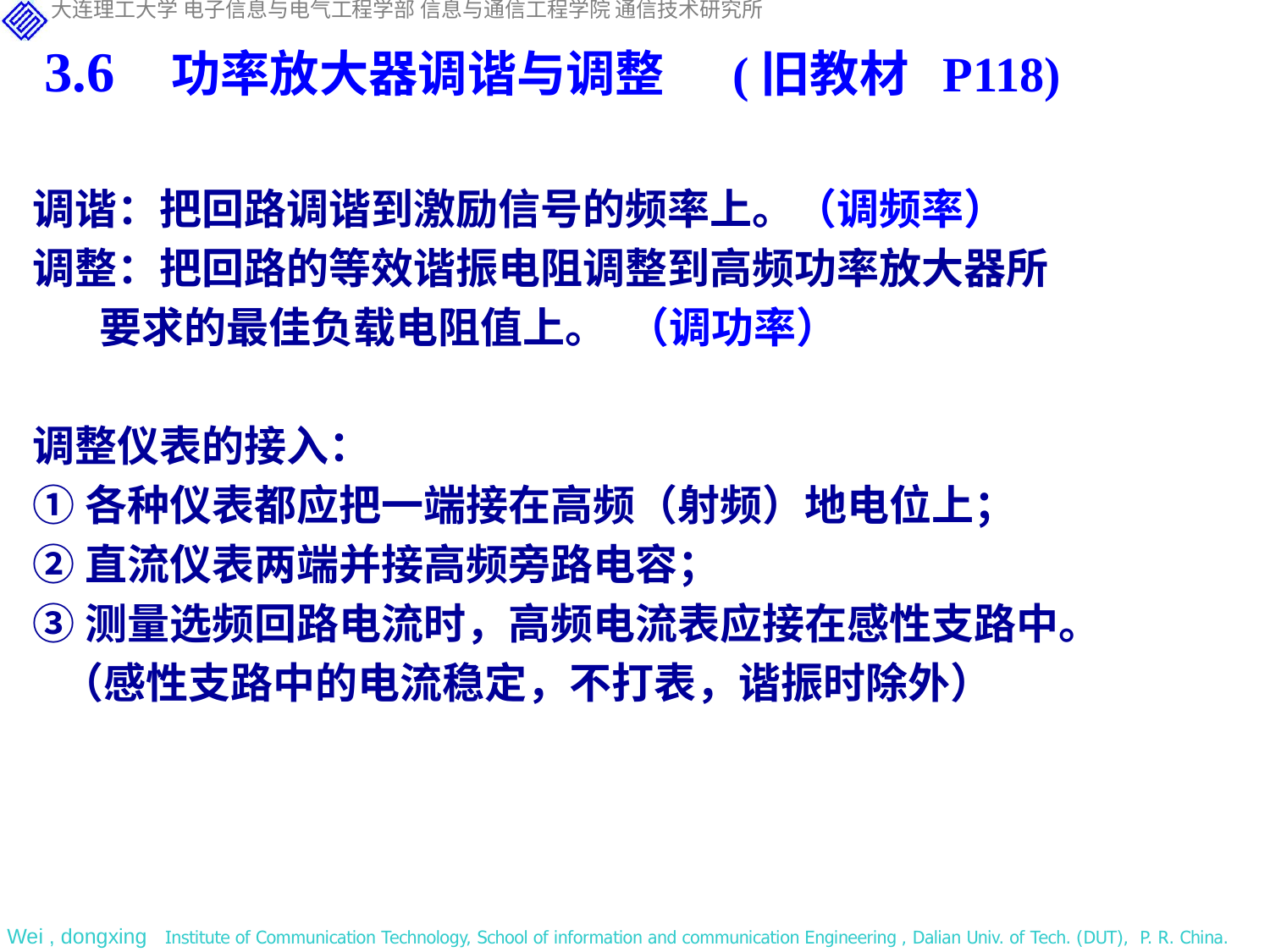

3.6   功率放大器调谐与调整     (旧教材  P118)
调谐：把回路调谐到激励信号的频率上。（调频率）
调整：把回路的等效谐振电阻调整到高频功率放大器所
      要求的最佳负载电阻值上。  （调功率）

调整仪表的接入：
①各种仪表都应把一端接在高频（射频）地电位上；
②直流仪表两端并接高频旁路电容；
③测量选频回路电流时，高频电流表应接在感性支路中。
  （感性支路中的电流稳定，不打表，谐振时除外）